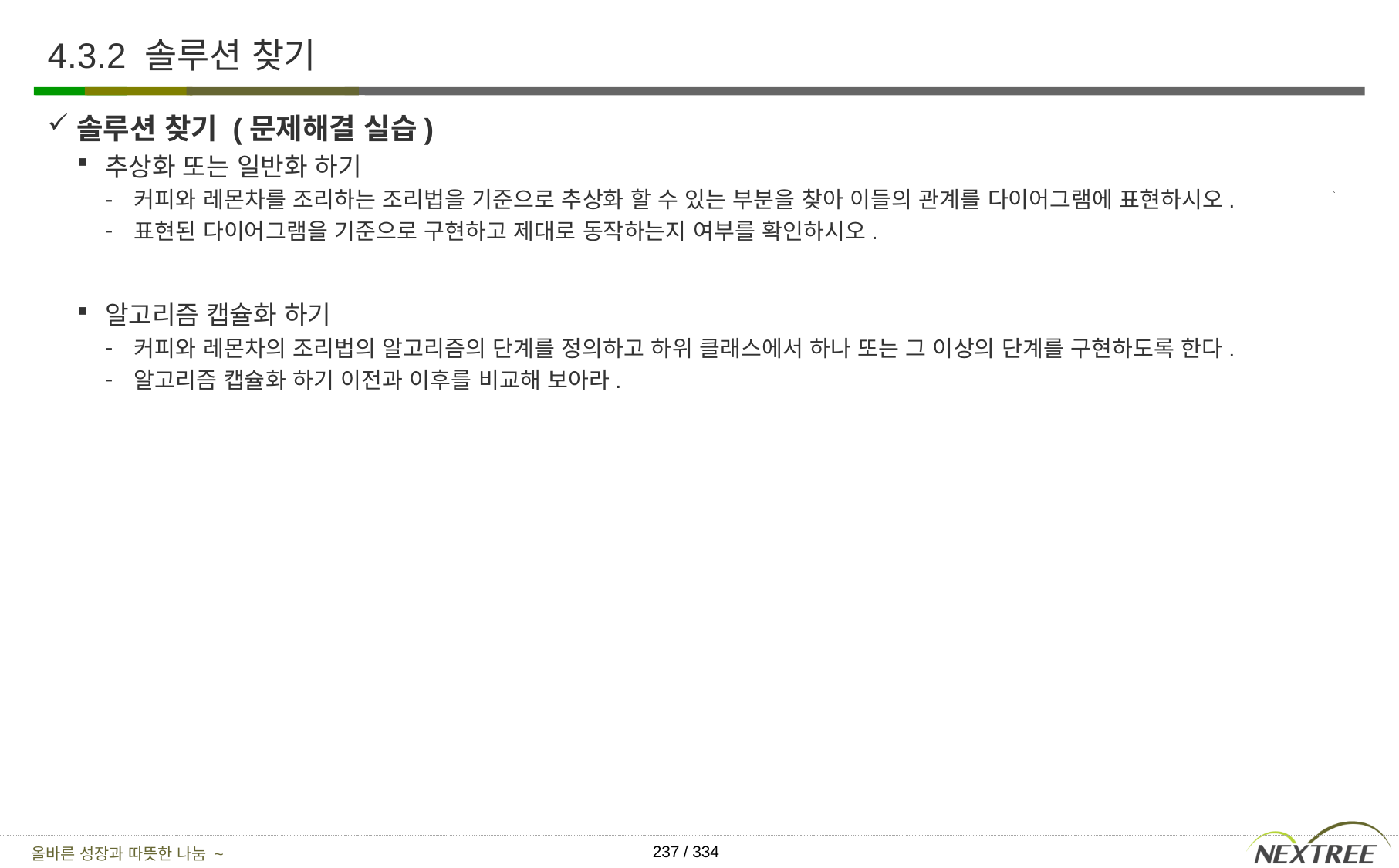

# 4.3.2 솔루션 찾기
솔루션 찾기 (문제해결 실습)
추상화 또는 일반화 하기
커피와 레몬차를 조리하는 조리법을 기준으로 추상화 할 수 있는 부분을 찾아 이들의 관계를 다이어그램에 표현하시오.
표현된 다이어그램을 기준으로 구현하고 제대로 동작하는지 여부를 확인하시오.

알고리즘 캡슐화 하기
커피와 레몬차의 조리법의 알고리즘의 단계를 정의하고 하위 클래스에서 하나 또는 그 이상의 단계를 구현하도록 한다.
알고리즘 캡슐화 하기 이전과 이후를 비교해 보아라.